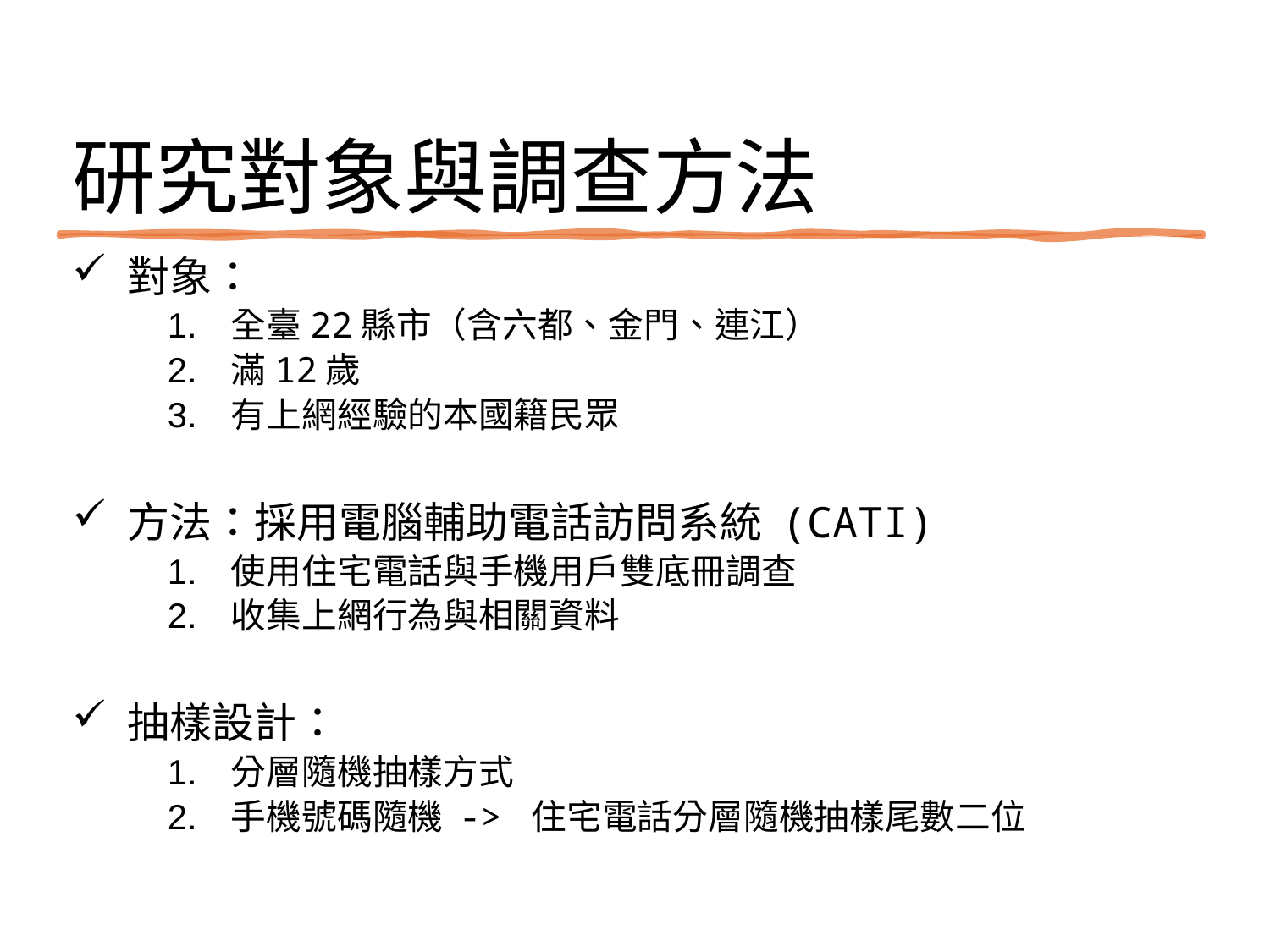

# 研究對象與調查方法

 對象：
全臺22縣市（含六都、金門、連江）
滿12歲
有上網經驗的本國籍民眾

 方法：採用電腦輔助電話訪問系統 (CATI)
使用住宅電話與手機用戶雙底冊調查
收集上網行為與相關資料

 抽樣設計：
分層隨機抽樣方式
手機號碼隨機 -> 住宅電話分層隨機抽樣尾數二位

7